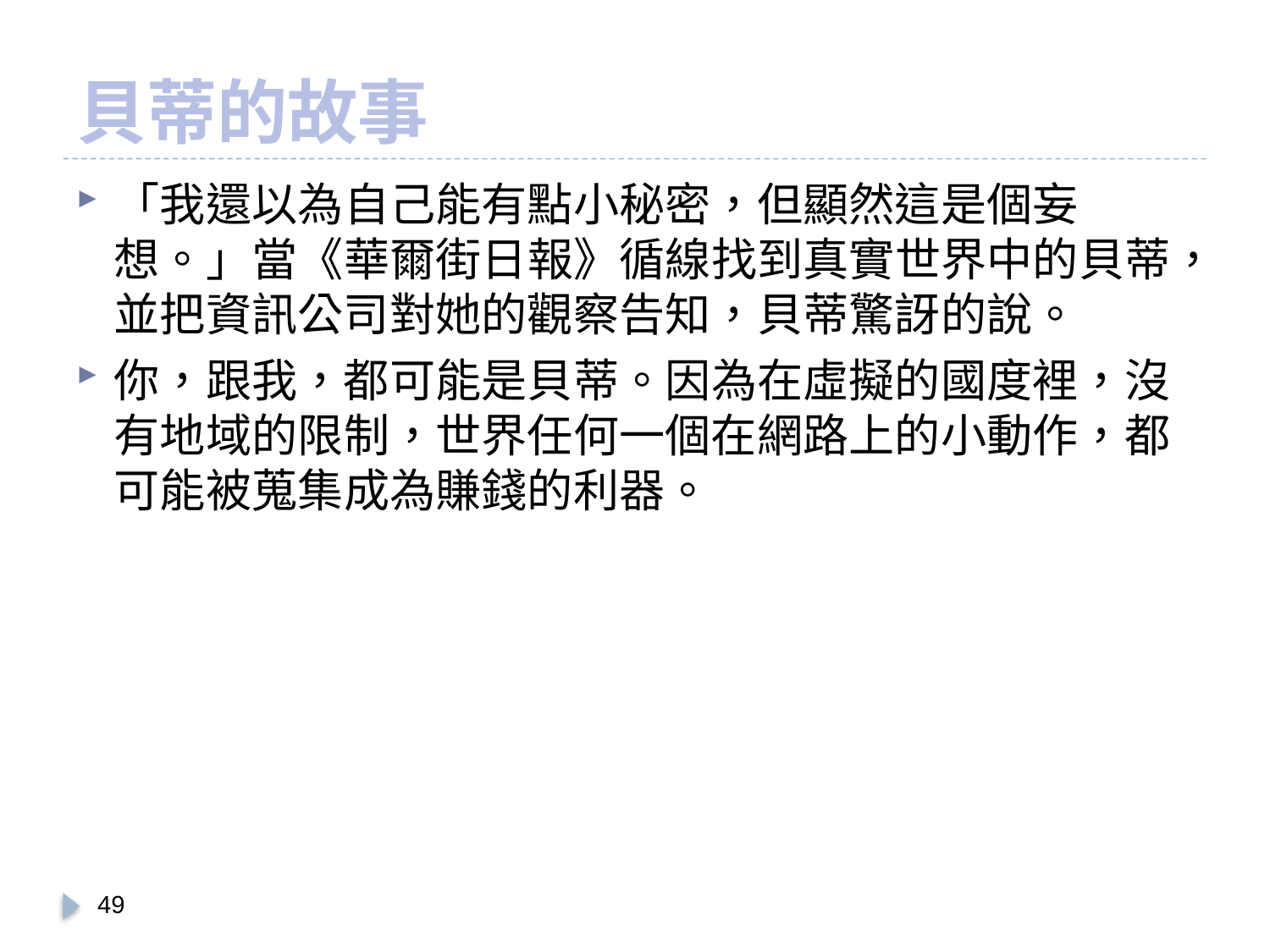

# 貝蒂的故事
「我還以為自己能有點小秘密，但顯然這是個妄想。」當《華爾街日報》循線找到真實世界中的貝蒂，並把資訊公司對她的觀察告知，貝蒂驚訝的說。
你，跟我，都可能是貝蒂。因為在虛擬的國度裡，沒有地域的限制，世界任何一個在網路上的小動作，都可能被蒐集成為賺錢的利器。

49